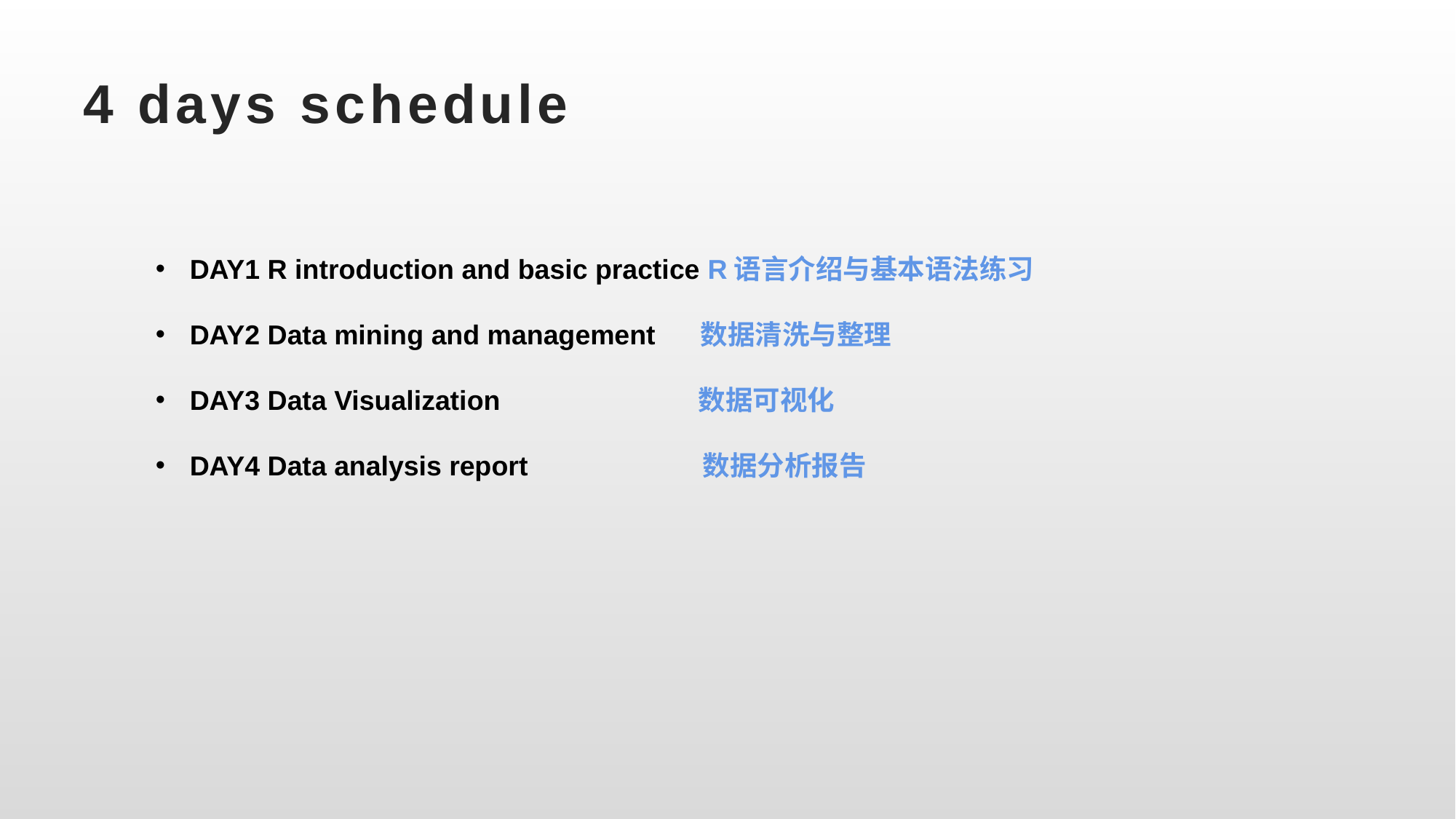

# 4 days schedule
DAY1 R introduction and basic practice R语言介绍与基本语法练习

DAY2 Data mining and management     数据清洗与整理

DAY3 Data Visualization                         数据可视化

DAY4 Data analysis report                      数据分析报告